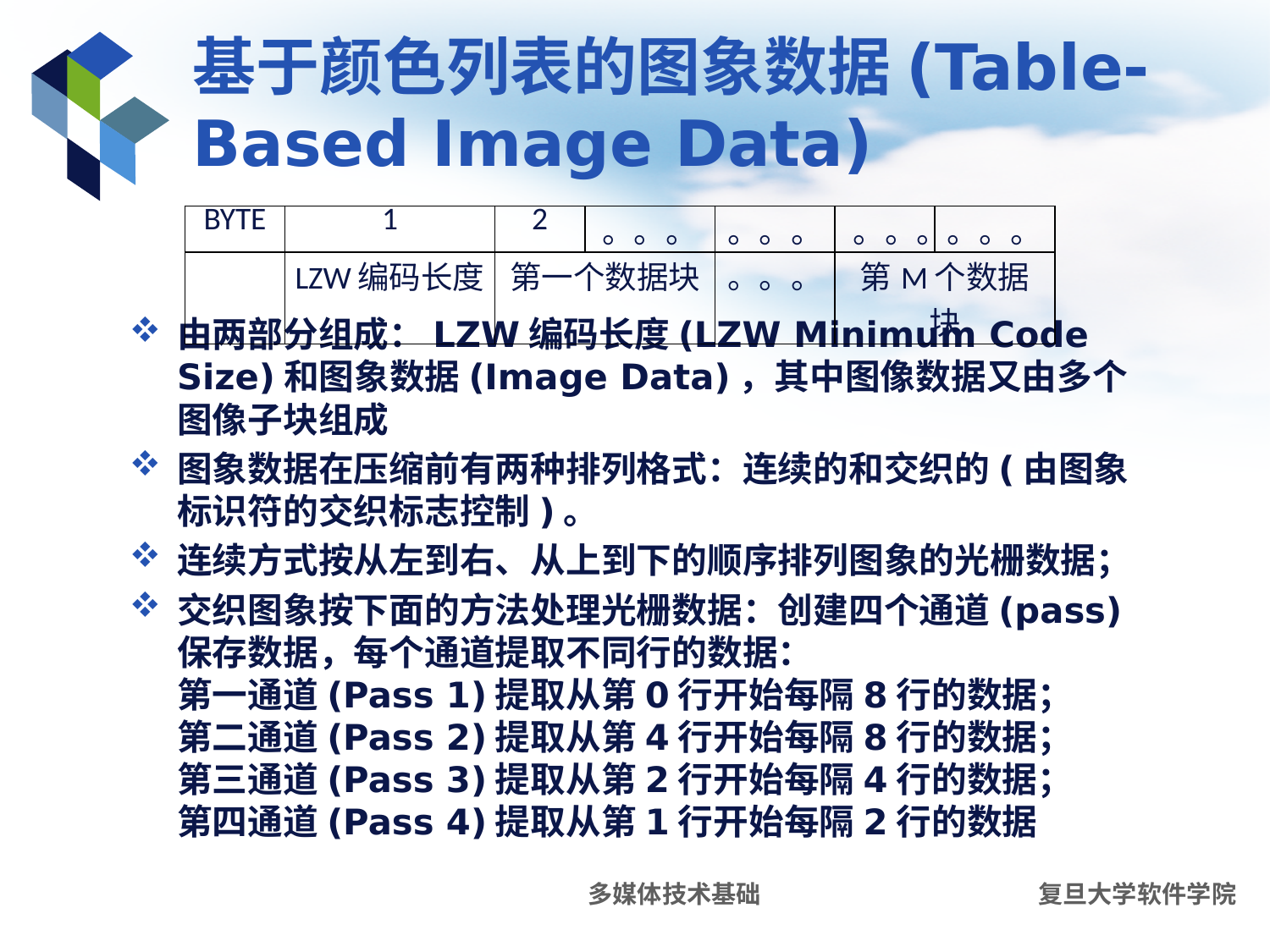

# 基于颜色列表的图象数据(Table-Based Image Data)
| BYTE | 1 | 2 | 。。。 | 。。。 | 。。。 | 。。。 |
| --- | --- | --- | --- | --- | --- | --- |
|  | LZW编码长度 | 第一个数据块 |  | 。。。 | 第M个数据块 |  |
由两部分组成：LZW编码长度(LZW Minimum Code Size)和图象数据(Image Data)，其中图像数据又由多个图像子块组成
图象数据在压缩前有两种排列格式：连续的和交织的(由图象标识符的交织标志控制)。
连续方式按从左到右、从上到下的顺序排列图象的光栅数据；
交织图象按下面的方法处理光栅数据：创建四个通道(pass)保存数据，每个通道提取不同行的数据：
第一通道(Pass 1)提取从第0行开始每隔8行的数据；
第二通道(Pass 2)提取从第4行开始每隔8行的数据；
第三通道(Pass 3)提取从第2行开始每隔4行的数据；
第四通道(Pass 4)提取从第1行开始每隔2行的数据

多媒体技术基础